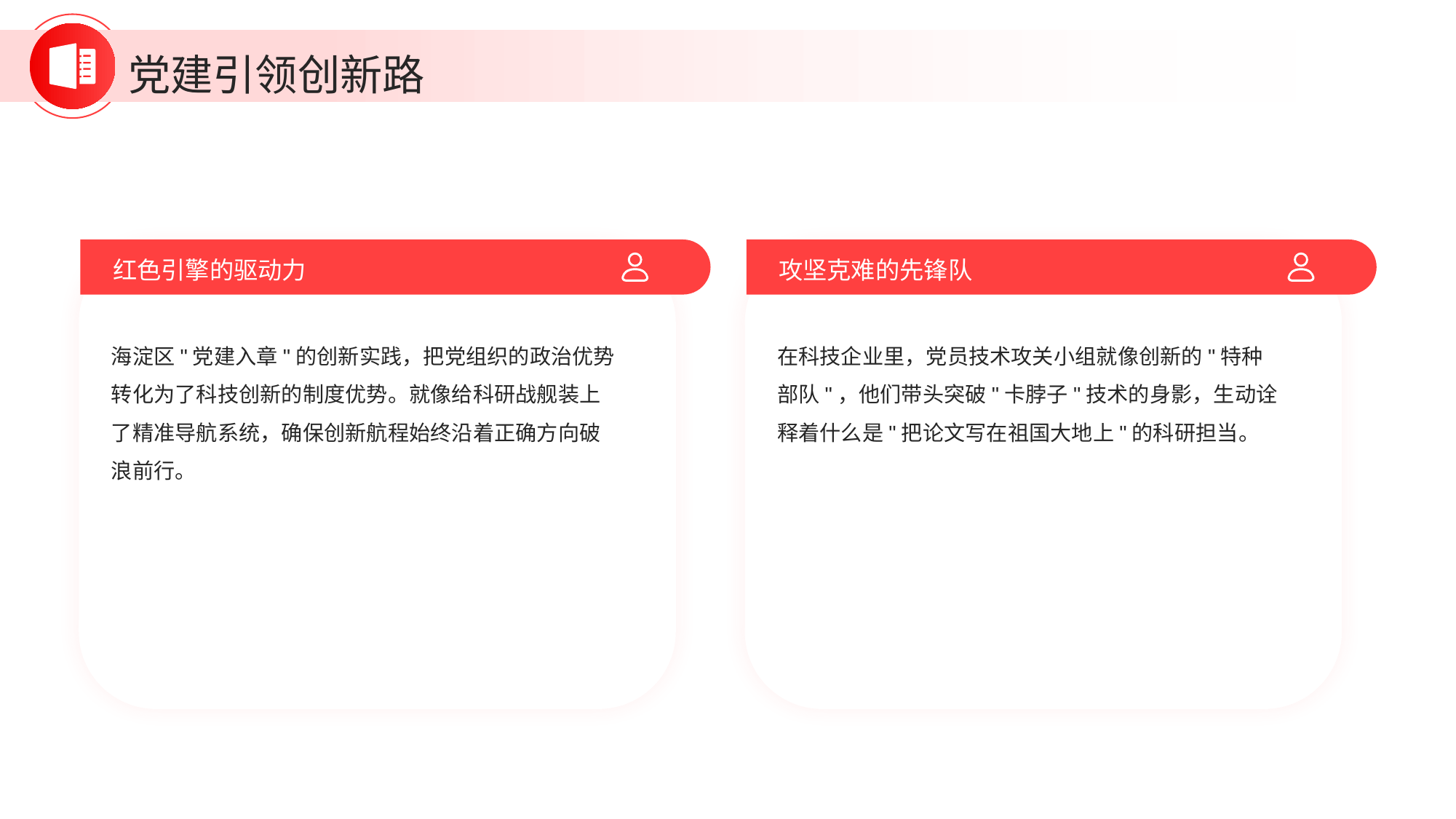

党建引领创新路

红色引擎的驱动力
攻坚克难的先锋队

海淀区"党建入章"的创新实践，把党组织的政治优势转化为了科技创新的制度优势。就像给科研战舰装上了精准导航系统，确保创新航程始终沿着正确方向破浪前行。
在科技企业里，党员技术攻关小组就像创新的"特种部队"，他们带头突破"卡脖子"技术的身影，生动诠释着什么是"把论文写在祖国大地上"的科研担当。